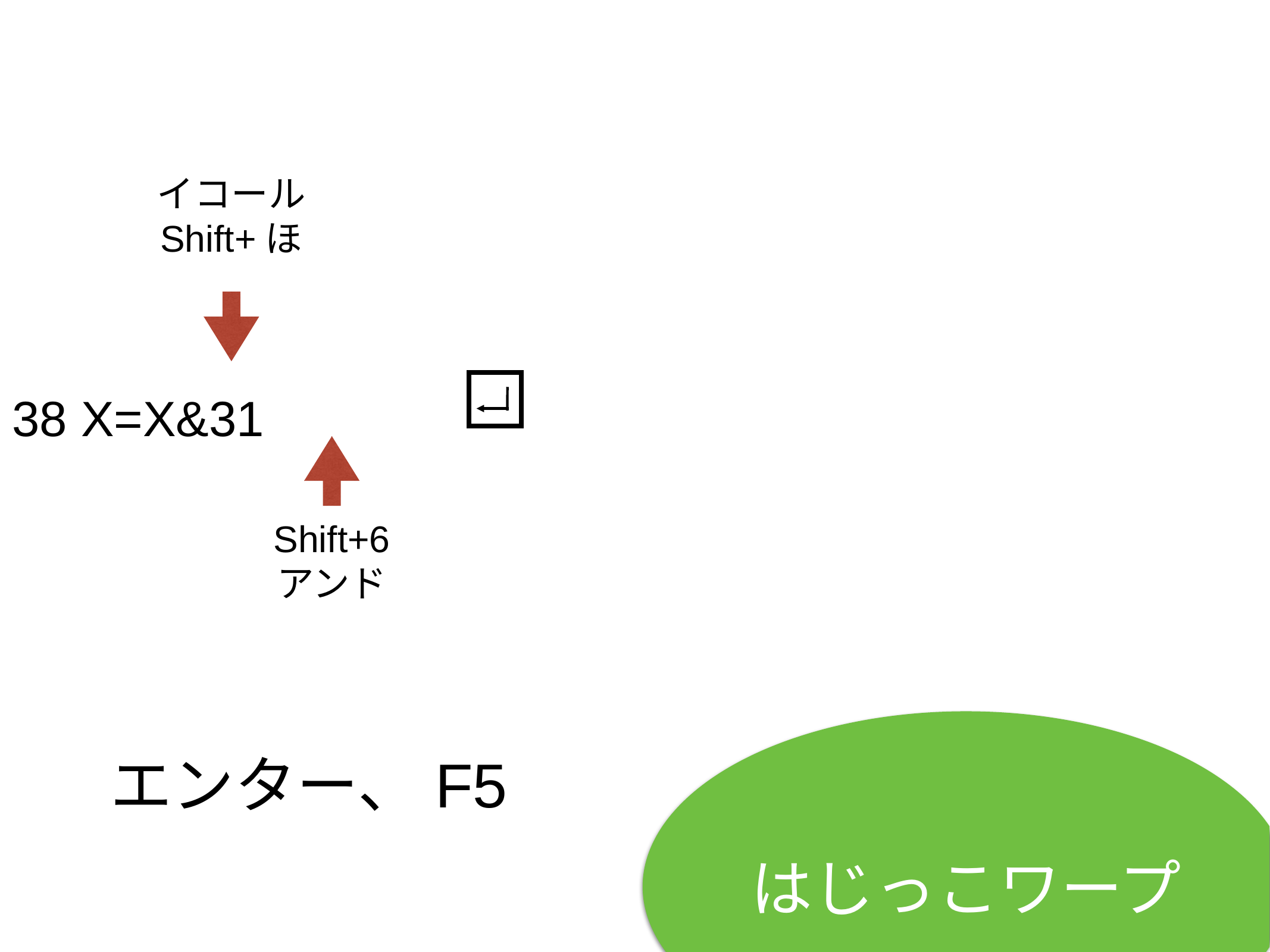

イコール
Shift+ほ

38 X=X&31

Shift+6
アンド
# エンター、F5
はじっこワープ